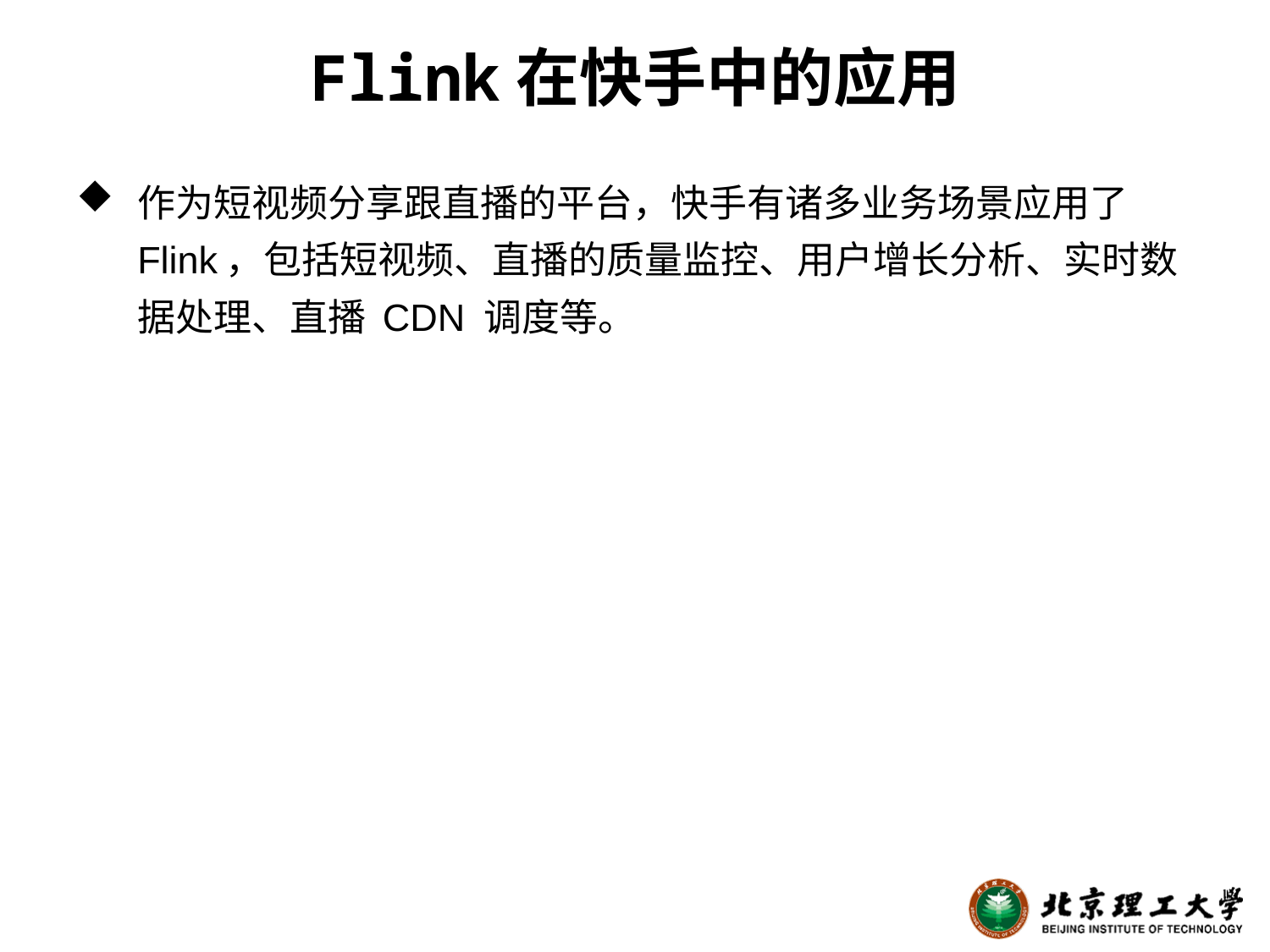

# Flink在快手中的应用
作为短视频分享跟直播的平台，快手有诸多业务场景应用了 Flink，包括短视频、直播的质量监控、用户增长分析、实时数据处理、直播 CDN 调度等。